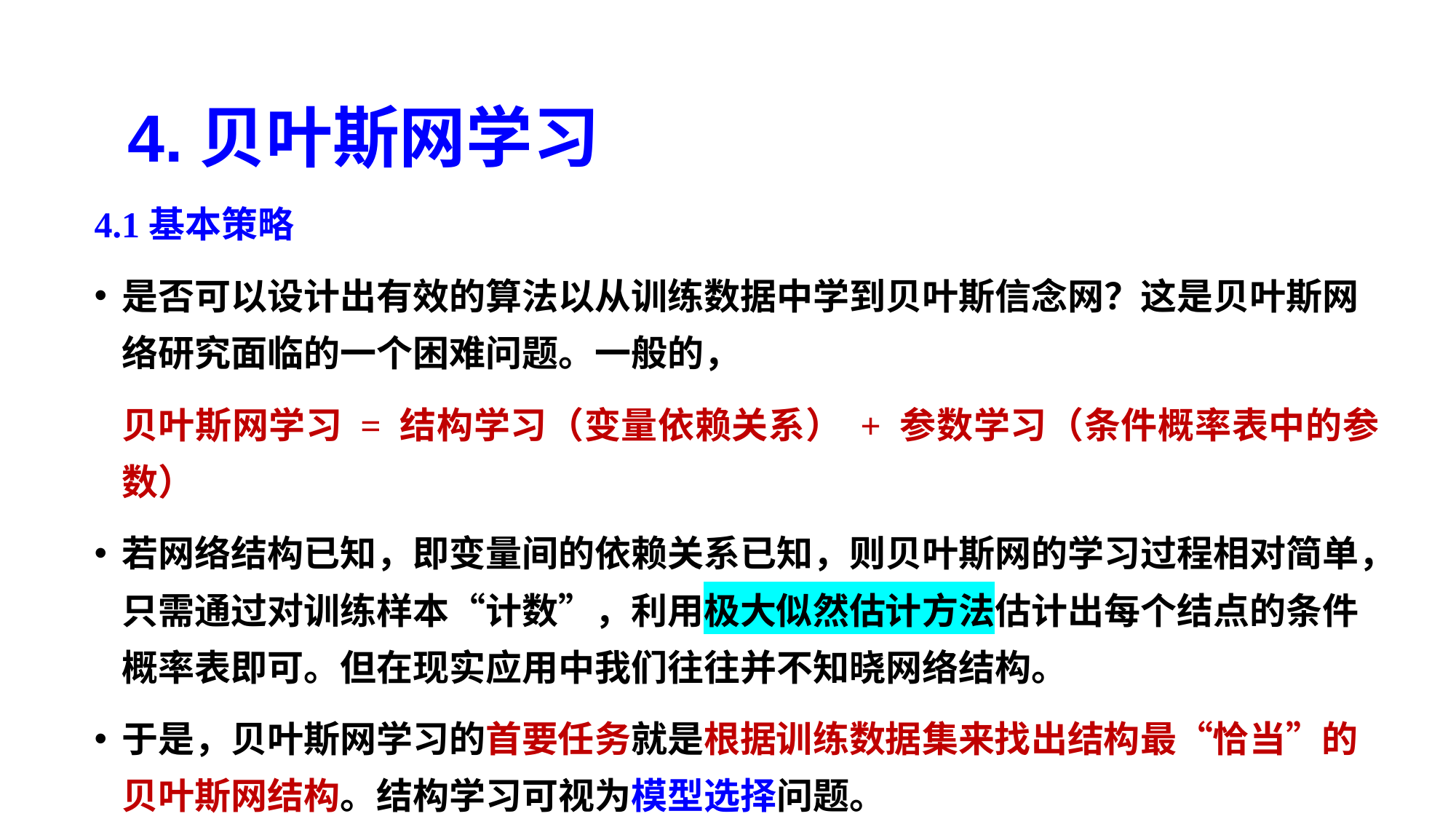

4.贝叶斯网学习
4.1基本策略
是否可以设计出有效的算法以从训练数据中学到贝叶斯信念网？这是贝叶斯网络研究面临的一个困难问题。一般的，
贝叶斯网学习 = 结构学习（变量依赖关系） + 参数学习（条件概率表中的参数）
若网络结构已知，即变量间的依赖关系已知，则贝叶斯网的学习过程相对简单，只需通过对训练样本“计数”，利用极大似然估计方法估计出每个结点的条件概率表即可。但在现实应用中我们往往并不知晓网络结构。
于是，贝叶斯网学习的首要任务就是根据训练数据集来找出结构最“恰当”的贝叶斯网结构。结构学习可视为模型选择问题。